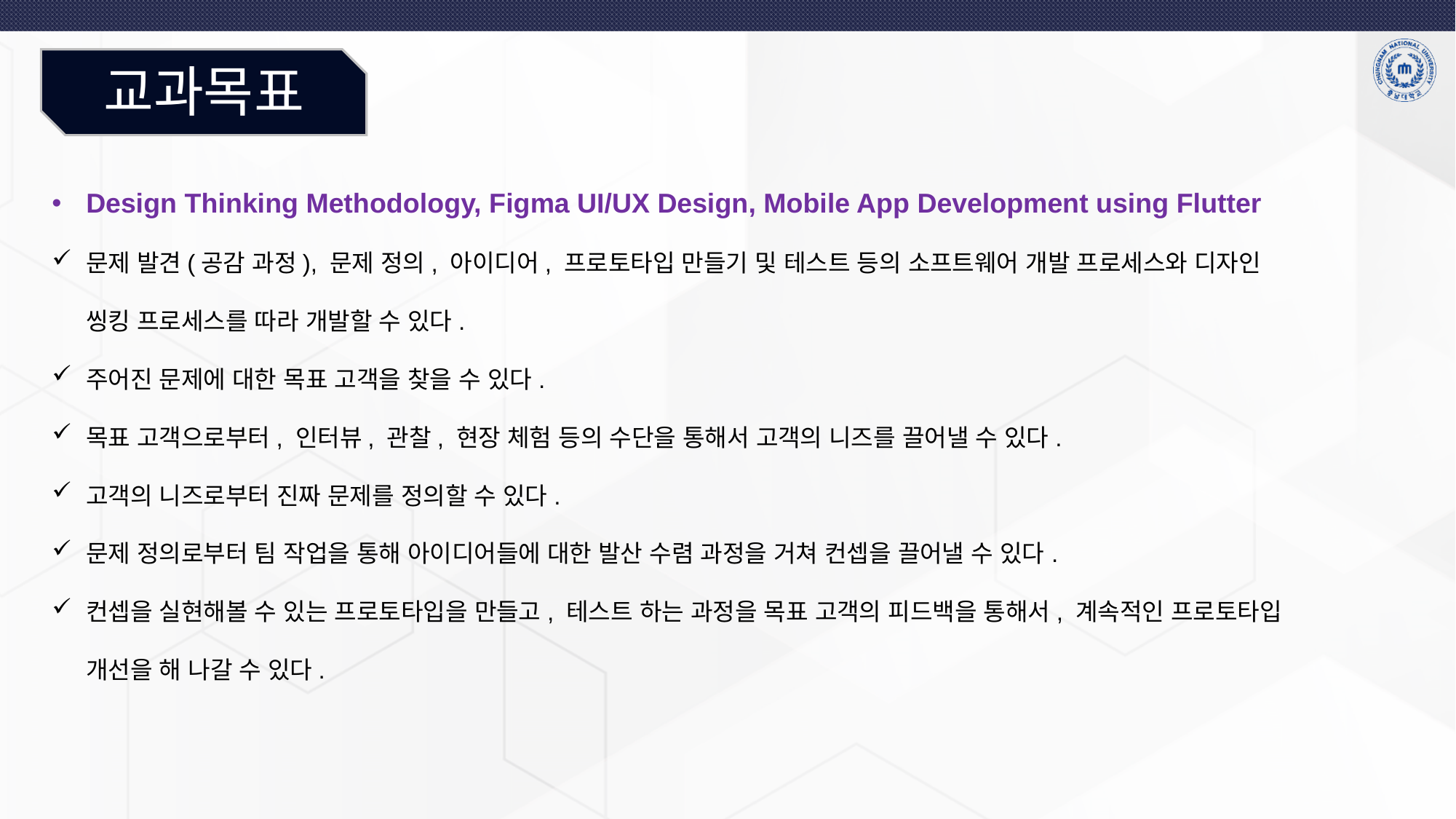

교과목표
Design Thinking Methodology, Figma UI/UX Design, Mobile App Development using Flutter
문제 발견(공감 과정), 문제 정의, 아이디어, 프로토타입 만들기 및 테스트 등의 소프트웨어 개발 프로세스와 디자인 씽킹 프로세스를 따라 개발할 수 있다.
주어진 문제에 대한 목표 고객을 찾을 수 있다.
목표 고객으로부터, 인터뷰, 관찰, 현장 체험 등의 수단을 통해서 고객의 니즈를 끌어낼 수 있다.
고객의 니즈로부터 진짜 문제를 정의할 수 있다.
문제 정의로부터 팀 작업을 통해 아이디어들에 대한 발산 수렴 과정을 거쳐 컨셉을 끌어낼 수 있다.
컨셉을 실현해볼 수 있는 프로토타입을 만들고, 테스트 하는 과정을 목표 고객의 피드백을 통해서, 계속적인 프로토타입 개선을 해 나갈 수 있다.